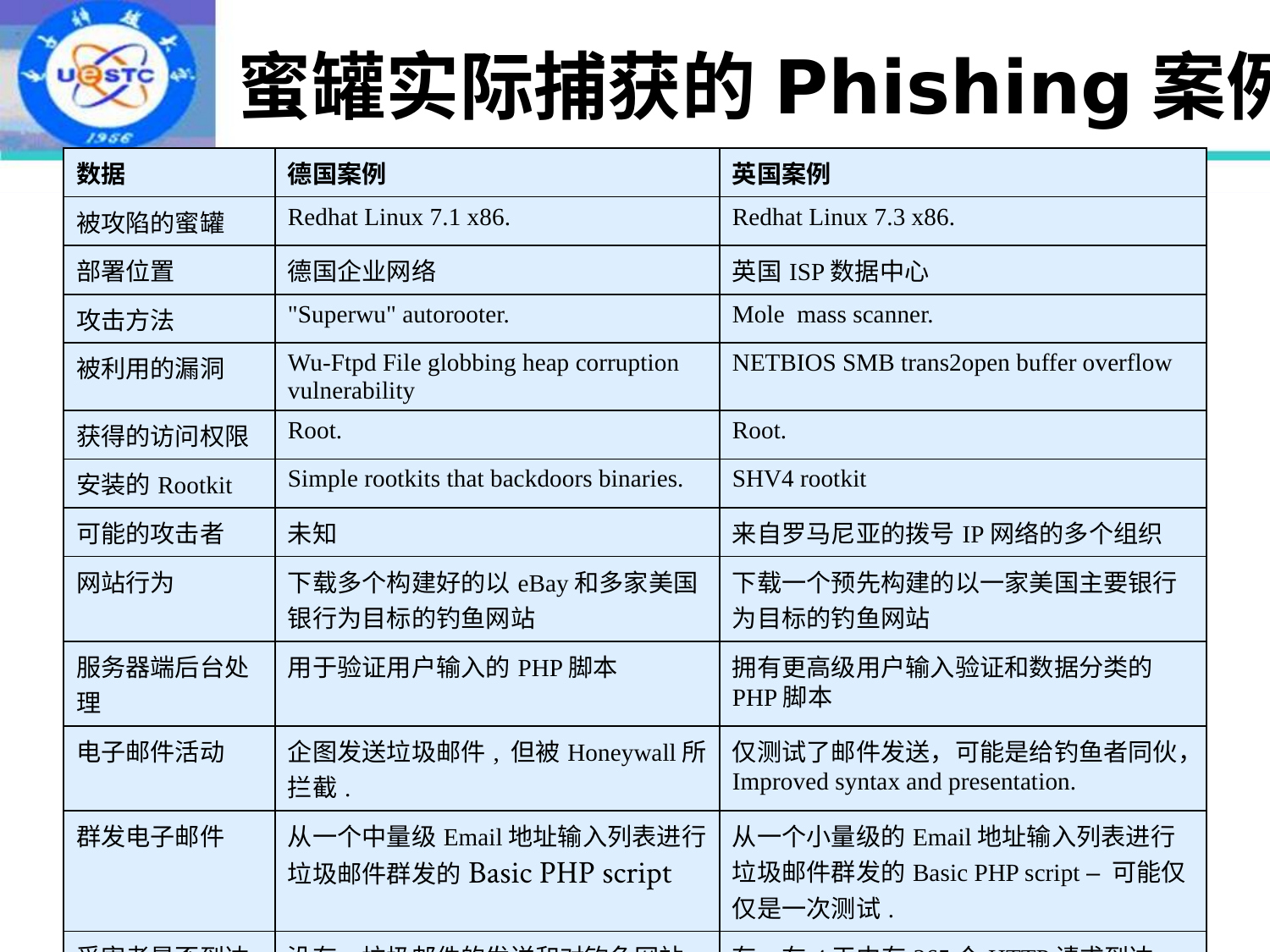

# 蜜罐实际捕获的Phishing案例
| 数据 | 德国案例 | 英国案例 |
| --- | --- | --- |
| 被攻陷的蜜罐 | Redhat Linux 7.1 x86. | Redhat Linux 7.3 x86. |
| 部署位置 | 德国企业网络 | 英国ISP数据中心 |
| 攻击方法 | "Superwu" autorooter. | Mole mass scanner. |
| 被利用的漏洞 | Wu-Ftpd File globbing heap corruption vulnerability | NETBIOS SMB trans2open buffer overflow |
| 获得的访问权限 | Root. | Root. |
| 安装的Rootkit | Simple rootkits that backdoors binaries. | SHV4 rootkit |
| 可能的攻击者 | 未知 | 来自罗马尼亚的拨号IP网络的多个组织 |
| 网站行为 | 下载多个构建好的以eBay和多家美国银行为目标的钓鱼网站 | 下载一个预先构建的以一家美国主要银行为目标的钓鱼网站 |
| 服务器端后台处理 | 用于验证用户输入的PHP脚本 | 拥有更高级用户输入验证和数据分类的PHP脚本 |
| 电子邮件活动 | 企图发送垃圾邮件, 但被Honeywall所拦截. | 仅测试了邮件发送，可能是给钓鱼者同伙，Improved syntax and presentation. |
| 群发电子邮件 | 从一个中量级Email地址输入列表进行垃圾邮件群发的Basic PHP script | 从一个小量级的Email地址输入列表进行垃圾邮件群发的Basic PHP script – 可能仅仅是一次测试. |
| 受害者是否到达钓鱼网站 | 没有，垃圾邮件的发送和对钓鱼网站的访问被阻断 | 有，在4天内有265个HTTP请求到达，但不是因为从服务器发出的垃圾邮件所吸引的 |